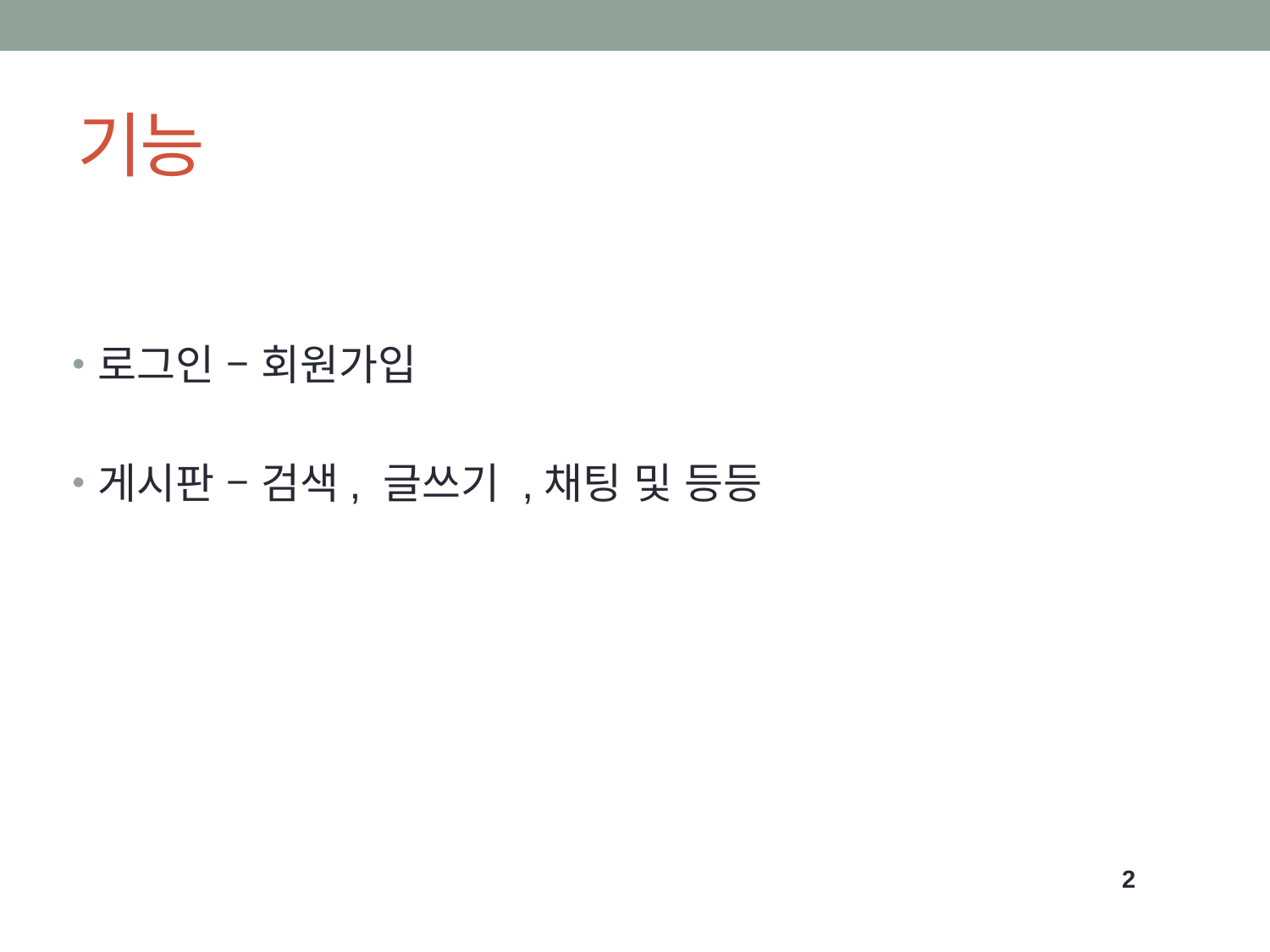

# 기능

로그인 – 회원가입

게시판 – 검색, 글쓰기 ,채팅 및 등등

2